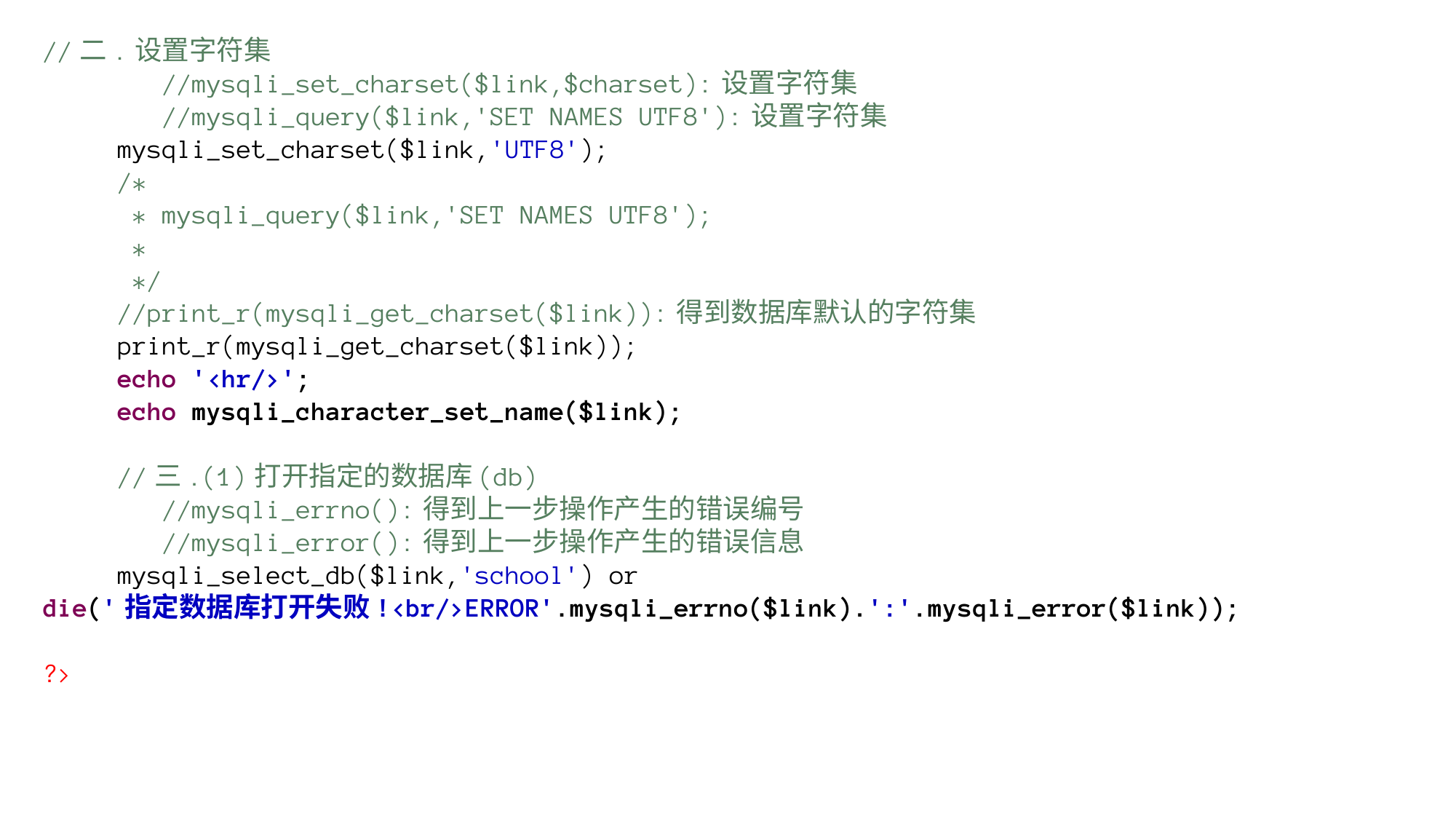

//二.设置字符集
        //mysqli_set_charset($link,$charset):设置字符集
        //mysqli_query($link,'SET NAMES UTF8'):设置字符集
     mysqli_set_charset($link,'UTF8');
     /*
      * mysqli_query($link,'SET NAMES UTF8');
      *
      */
     //print_r(mysqli_get_charset($link)):得到数据库默认的字符集
     print_r(mysqli_get_charset($link));
     echo '<hr/>';
     echo mysqli_character_set_name($link);

     //三.(1)打开指定的数据库(db)
        //mysqli_errno():得到上一步操作产生的错误编号
        //mysqli_error():得到上一步操作产生的错误信息
     mysqli_select_db($link,'school') or die('指定数据库打开失败!<br/>ERROR'.mysqli_errno($link).':'.mysqli_error($link));

?>